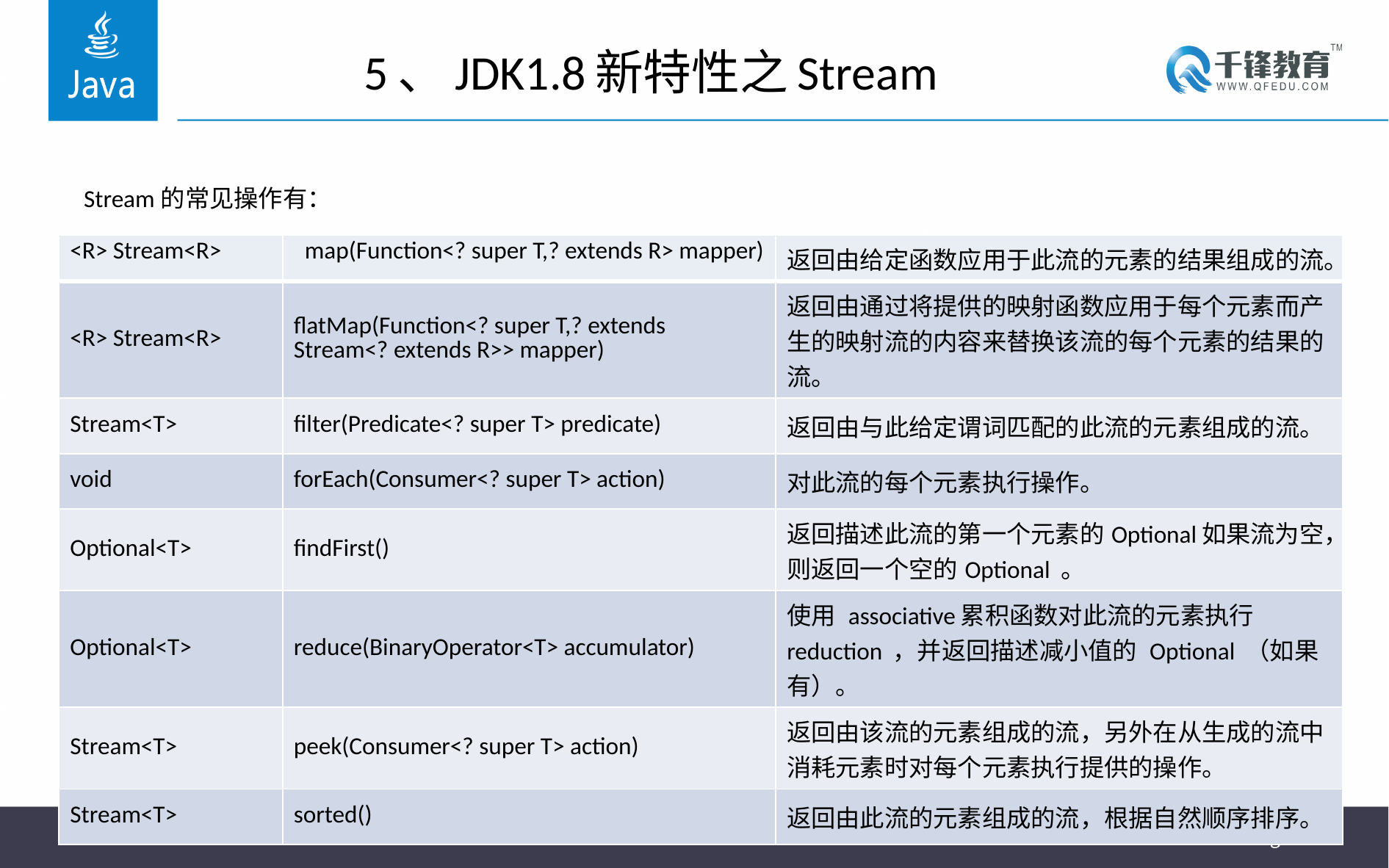

# 5、JDK1.8新特性之Stream
Stream的常见操作有：

| <R> Stream<R> | map(Function<? super T,? extends R> mapper) | 返回由给定函数应用于此流的元素的结果组成的流。 |
| --- | --- | --- |
| <R> Stream<R> | flatMap(Function<? super T,? extends Stream<? extends R>> mapper) | 返回由通过将提供的映射函数应用于每个元素而产生的映射流的内容来替换该流的每个元素的结果的流。 |
| Stream<T> | filter(Predicate<? super T> predicate) | 返回由与此给定谓词匹配的此流的元素组成的流。 |
| void | forEach(Consumer<? super T> action) | 对此流的每个元素执行操作。 |
| Optional<T> | findFirst() | 返回描述此流的第一个元素的Optional如果流为空，则返回一个空的Optional 。 |
| Optional<T> | reduce(BinaryOperator<T> accumulator) | 使用 associative累积函数对此流的元素执行 reduction ，并返回描述减小值的 Optional （如果有）。 |
| Stream<T> | peek(Consumer<? super T> action) | 返回由该流的元素组成的流，另外在从生成的流中消耗元素时对每个元素执行提供的操作。 |
| Stream<T> | sorted() | 返回由此流的元素组成的流，根据自然顺序排序。 |